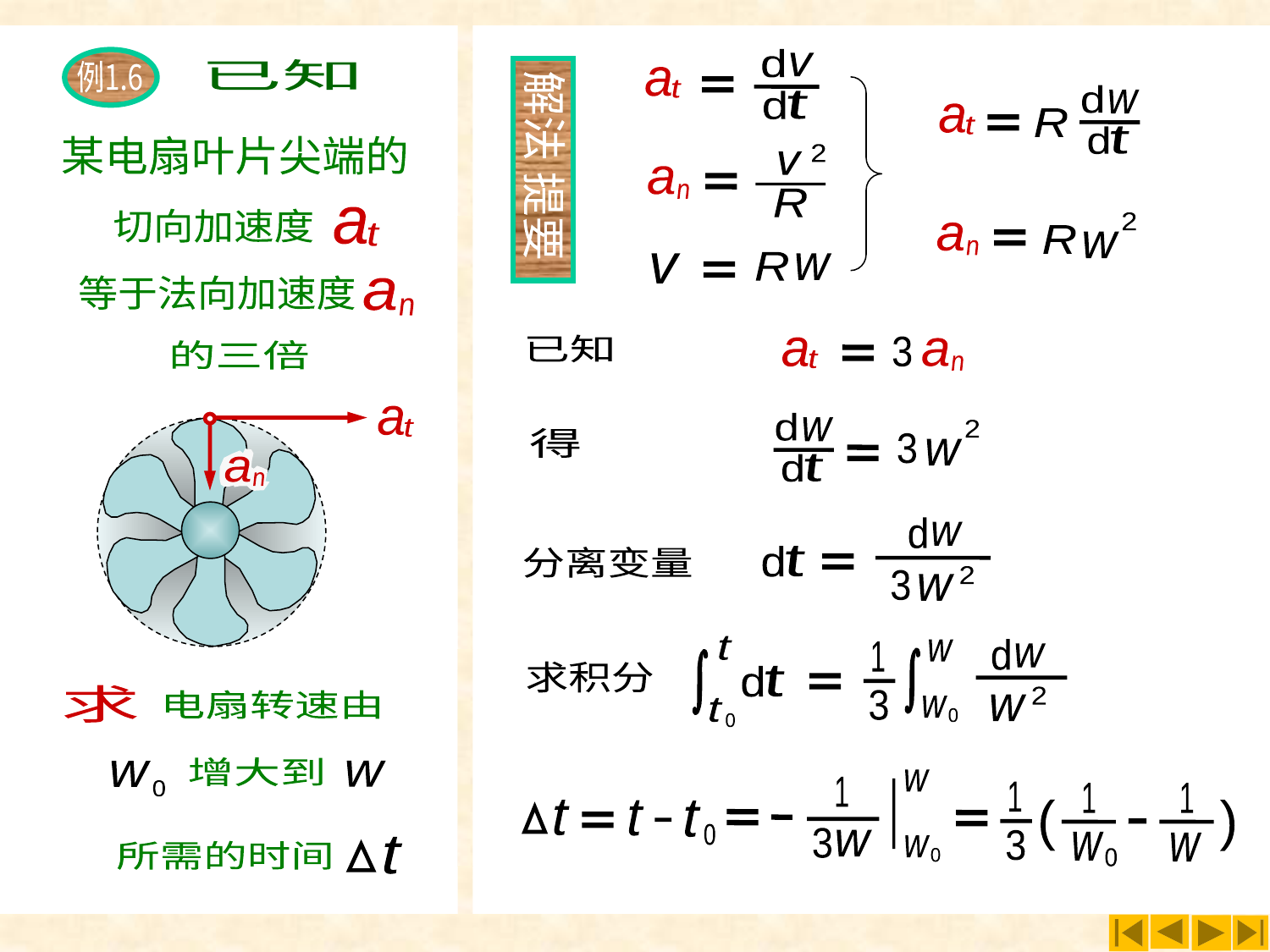

补充例2

d

d
t
v
a
t

2
v
a
n

R
R
v
ω

例1.6
已知
某电扇叶片尖端的
a
t
切向加速度
等于法向加速度
a
n
的三倍

解法
提要

d
ω

d
t
a
t
R

2
ω
a
n
R

已知
3
a
t
a
n

a
t

a
n
d
ω

d
t
2
ω
3

得

d
ω
d
t
分离变量

2
ω
3
t
d
ω
ω

ω
0
1

3

求积分
d
t

2
ω
t
0
求
电扇转速由
增大到
ω
ω
0
t

所需的时间
ω
1

1
1

1

(
(
t

t
t
0

3
ω
3
ω
0
ω
ω
0